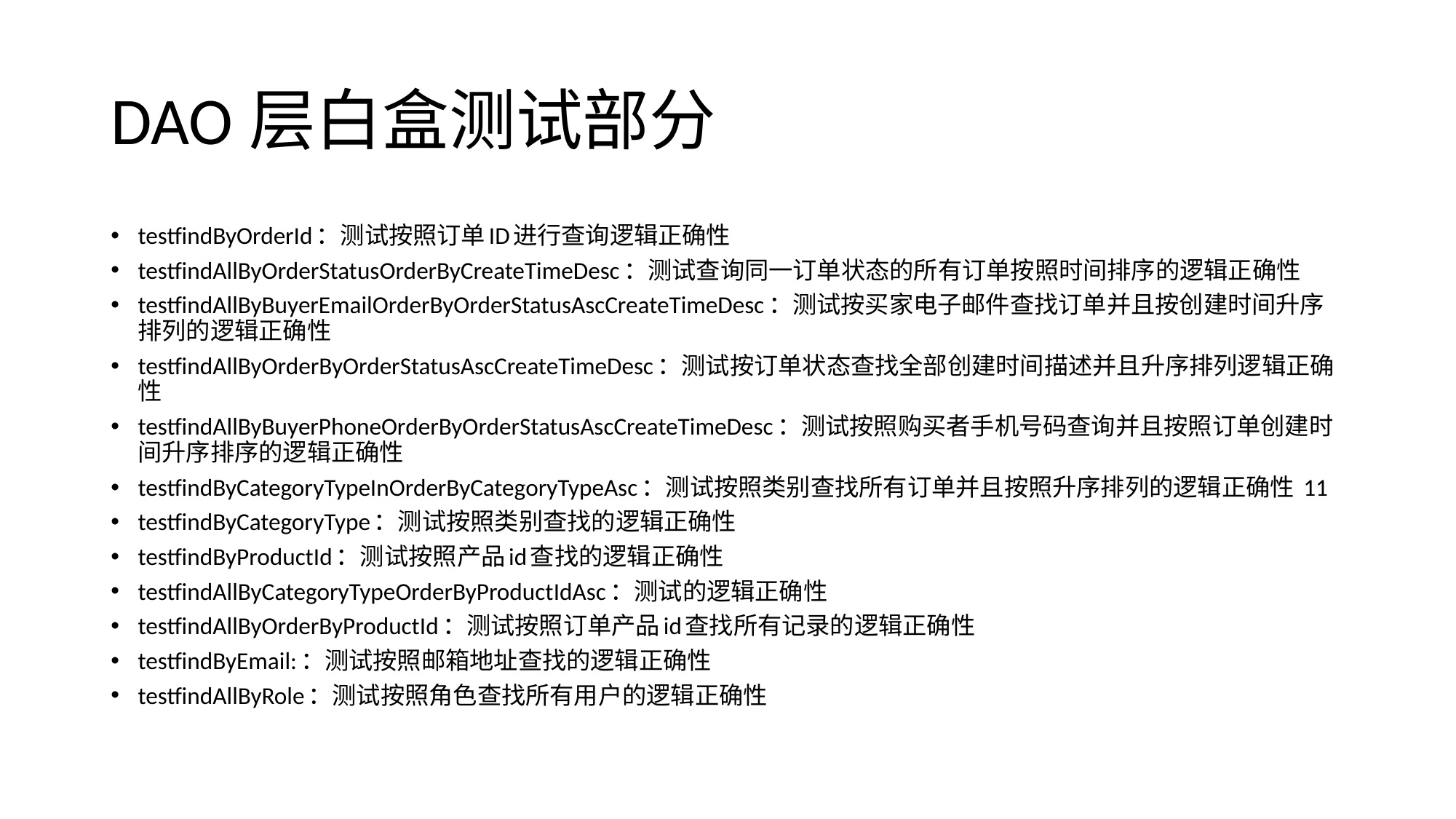

# DAO层白盒测试部分
testfindByOrderId：测试按照订单ID进行查询逻辑正确性
testfindAllByOrderStatusOrderByCreateTimeDesc：测试查询同一订单状态的所有订单按照时间排序的逻辑正确性
testfindAllByBuyerEmailOrderByOrderStatusAscCreateTimeDesc：测试按买家电子邮件查找订单并且按创建时间升序排列的逻辑正确性
testfindAllByOrderByOrderStatusAscCreateTimeDesc：测试按订单状态查找全部创建时间描述并且升序排列逻辑正确性
testfindAllByBuyerPhoneOrderByOrderStatusAscCreateTimeDesc：测试按照购买者手机号码查询并且按照订单创建时间升序排序的逻辑正确性
testfindByCategoryTypeInOrderByCategoryTypeAsc：测试按照类别查找所有订单并且按照升序排列的逻辑正确性 11
testfindByCategoryType：测试按照类别查找的逻辑正确性
testfindByProductId：测试按照产品id查找的逻辑正确性
testfindAllByCategoryTypeOrderByProductIdAsc：测试的逻辑正确性
testfindAllByOrderByProductId：测试按照订单产品id查找所有记录的逻辑正确性
testfindByEmail:：测试按照邮箱地址查找的逻辑正确性
testfindAllByRole：测试按照角色查找所有用户的逻辑正确性